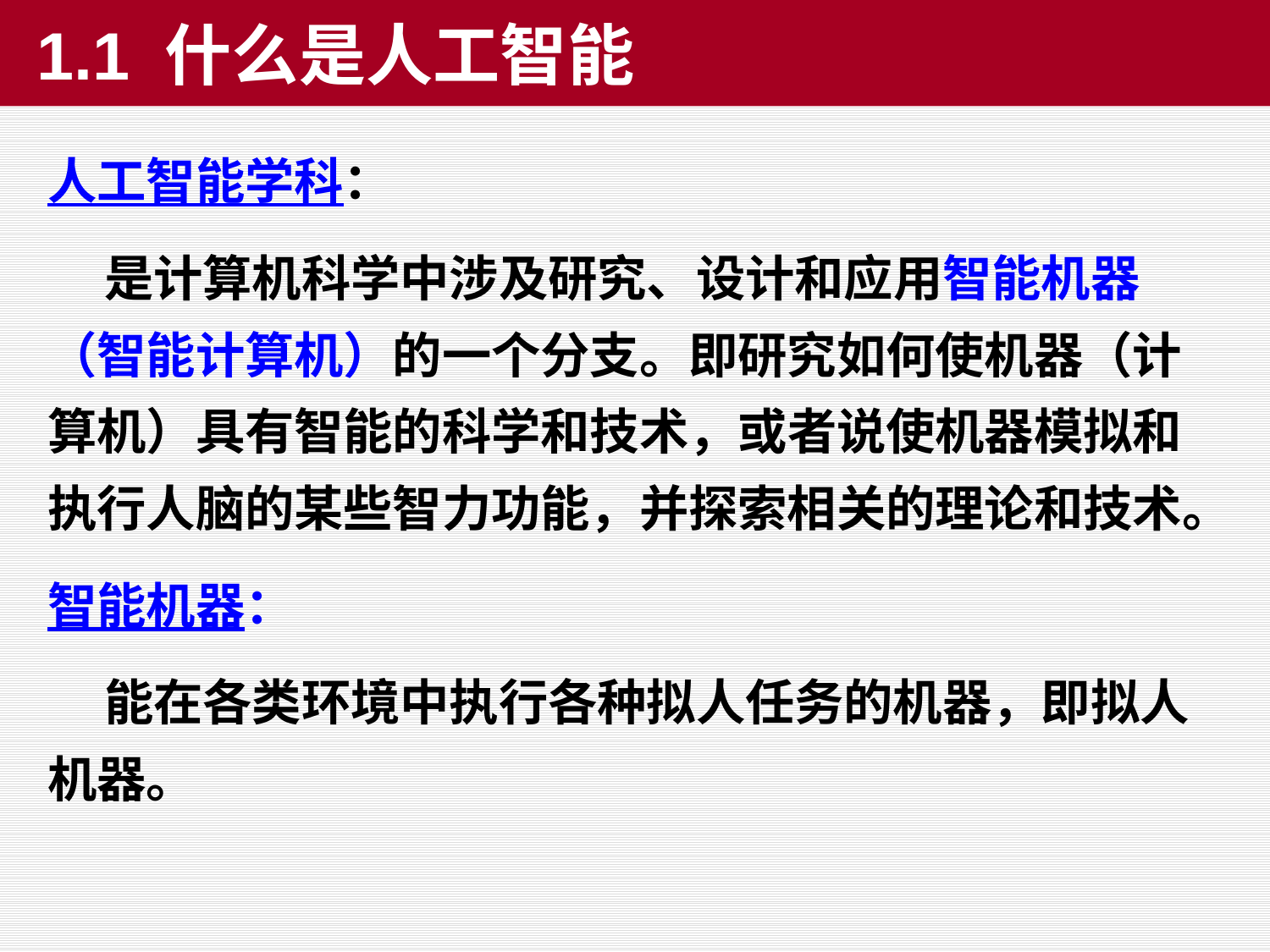

1.1 什么是人工智能
人工智能学科：
    是计算机科学中涉及研究、设计和应用智能机器（智能计算机）的一个分支。即研究如何使机器（计算机）具有智能的科学和技术，或者说使机器模拟和执行人脑的某些智力功能，并探索相关的理论和技术。
智能机器：
    能在各类环境中执行各种拟人任务的机器，即拟人机器。